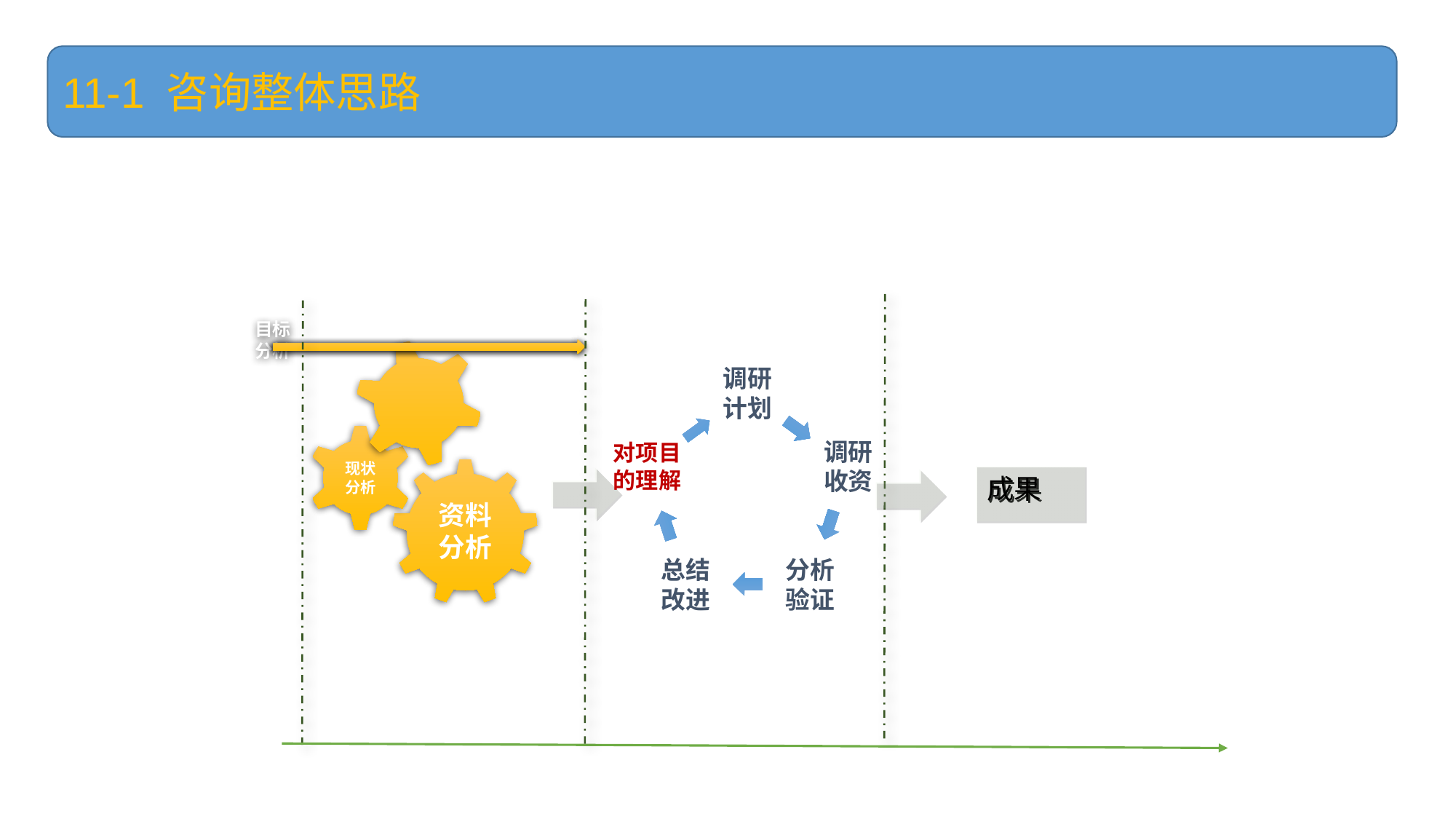

11-1 咨询整体思路
资料分析
现状分析
目标
分析
调研计划
调研收资
分析验证
总结改进
对项目的理解
成果